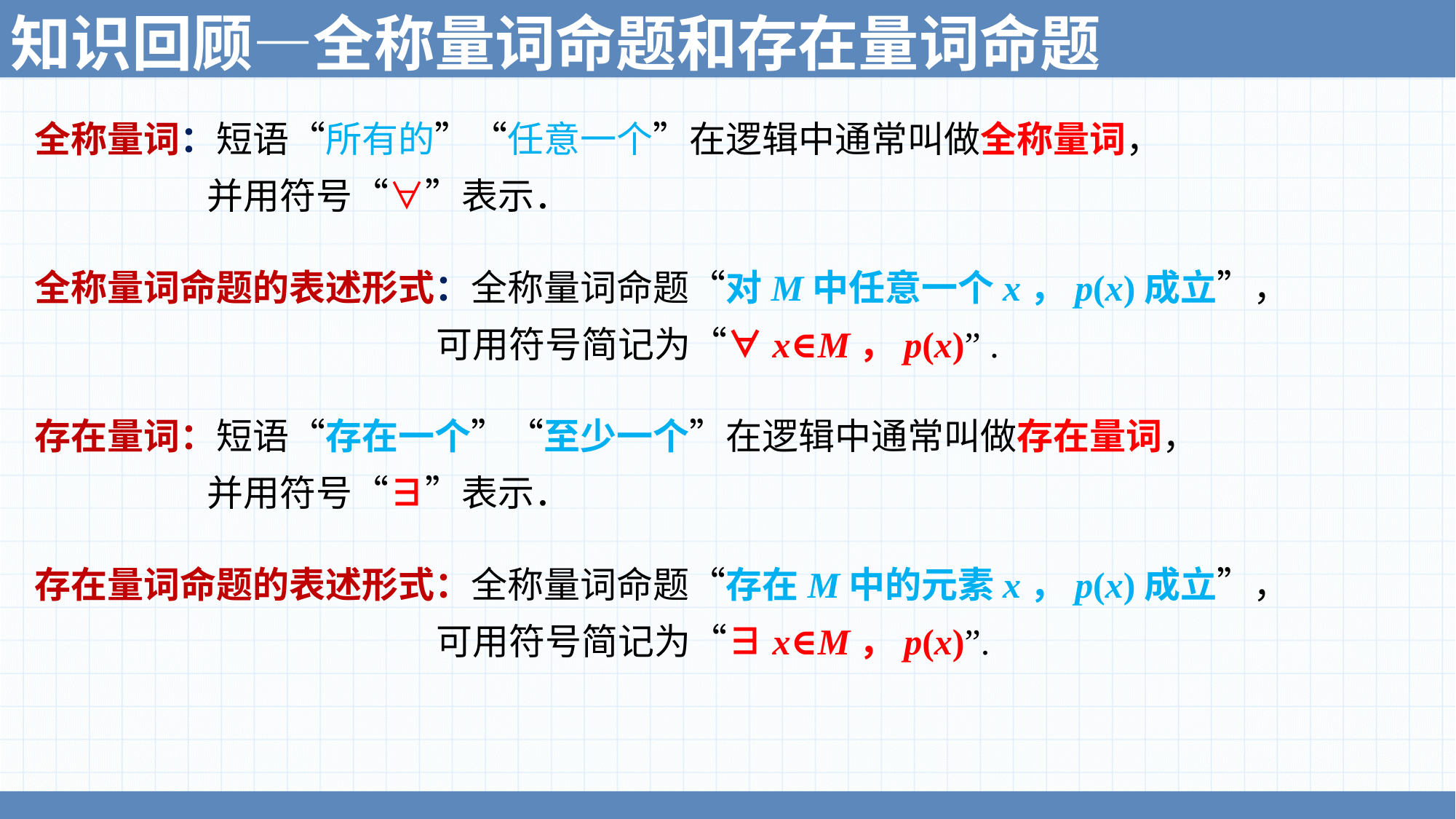

知识回顾—全称量词命题和存在量词命题
全称量词：短语“所有的”“任意一个”在逻辑中通常叫做全称量词，
                    并用符号“∀”表示．
全称量词命题的表述形式：全称量词命题“对M中任意一个x，p(x)成立”，
                                                可用符号简记为“∀x∈M，p(x)” .
存在量词：短语“存在一个”“至少一个”在逻辑中通常叫做存在量词，
                    并用符号“∃”表示．
存在量词命题的表述形式：全称量词命题“存在M中的元素x，p(x)成立”，
                                                可用符号简记为“∃x∈M，p(x)”.